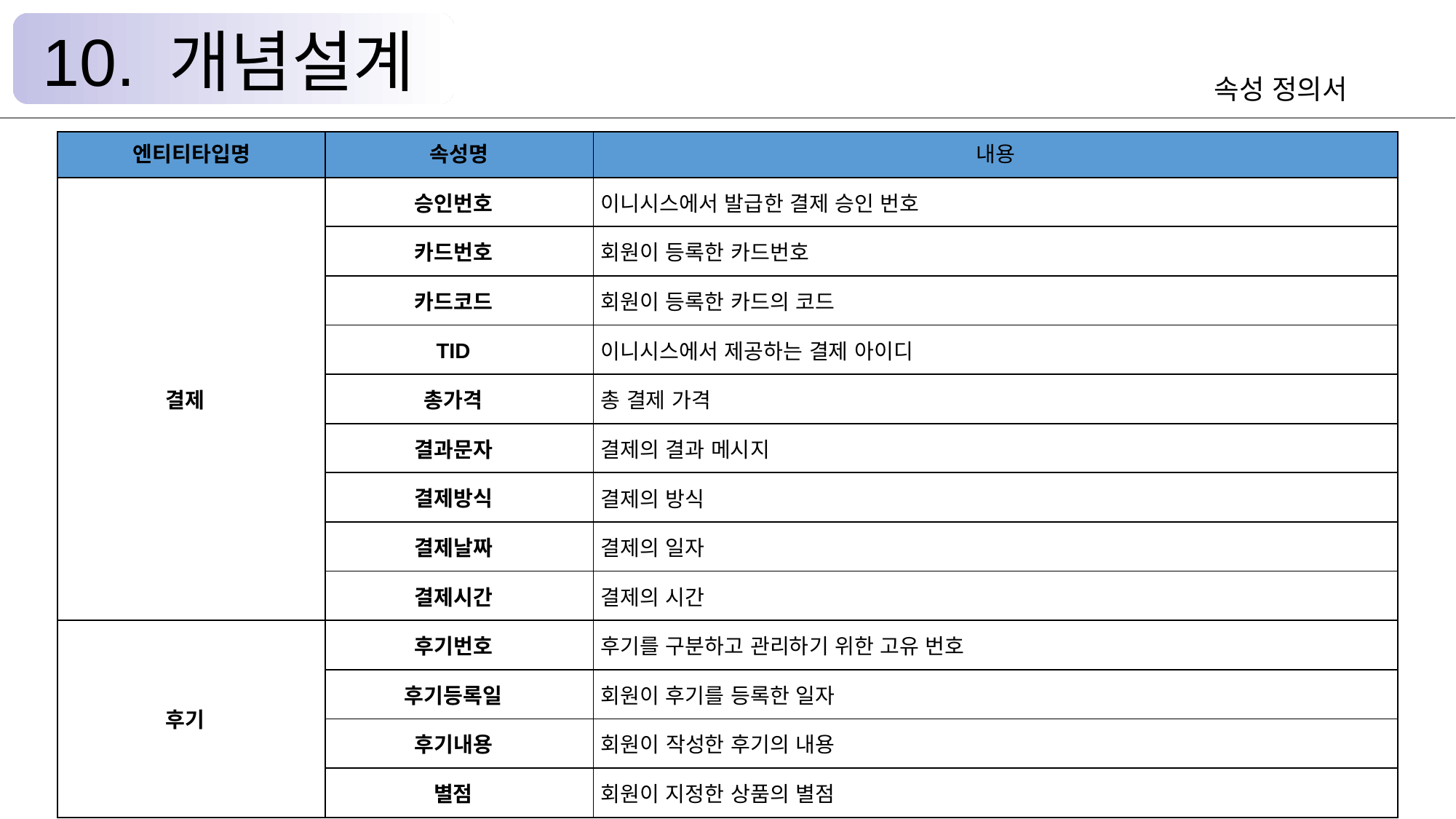

10. 개념설계

속성 정의서
| 엔티티타입명 | 속성명 | 내용 |
| --- | --- | --- |
| 결제 | 승인번호 | 이니시스에서 발급한 결제 승인 번호 |
|  | 카드번호 | 회원이 등록한 카드번호 |
|  | 카드코드 | 회원이 등록한 카드의 코드 |
|  | TID | 이니시스에서 제공하는 결제 아이디 |
|  | 총가격 | 총 결제 가격 |
|  | 결과문자 | 결제의 결과 메시지 |
|  | 결제방식 | 결제의 방식 |
| 장바구니 | 결제날짜 | 결제의 일자 |
| 관심상품 | 결제시간 | 결제의 시간 |
| 후기 | 후기번호 | 후기를 구분하고 관리하기 위한 고유 번호 |
|  | 후기등록일 | 회원이 후기를 등록한 일자 |
|  | 후기내용 | 회원이 작성한 후기의 내용 |
|  | 별점 | 회원이 지정한 상품의 별점 |